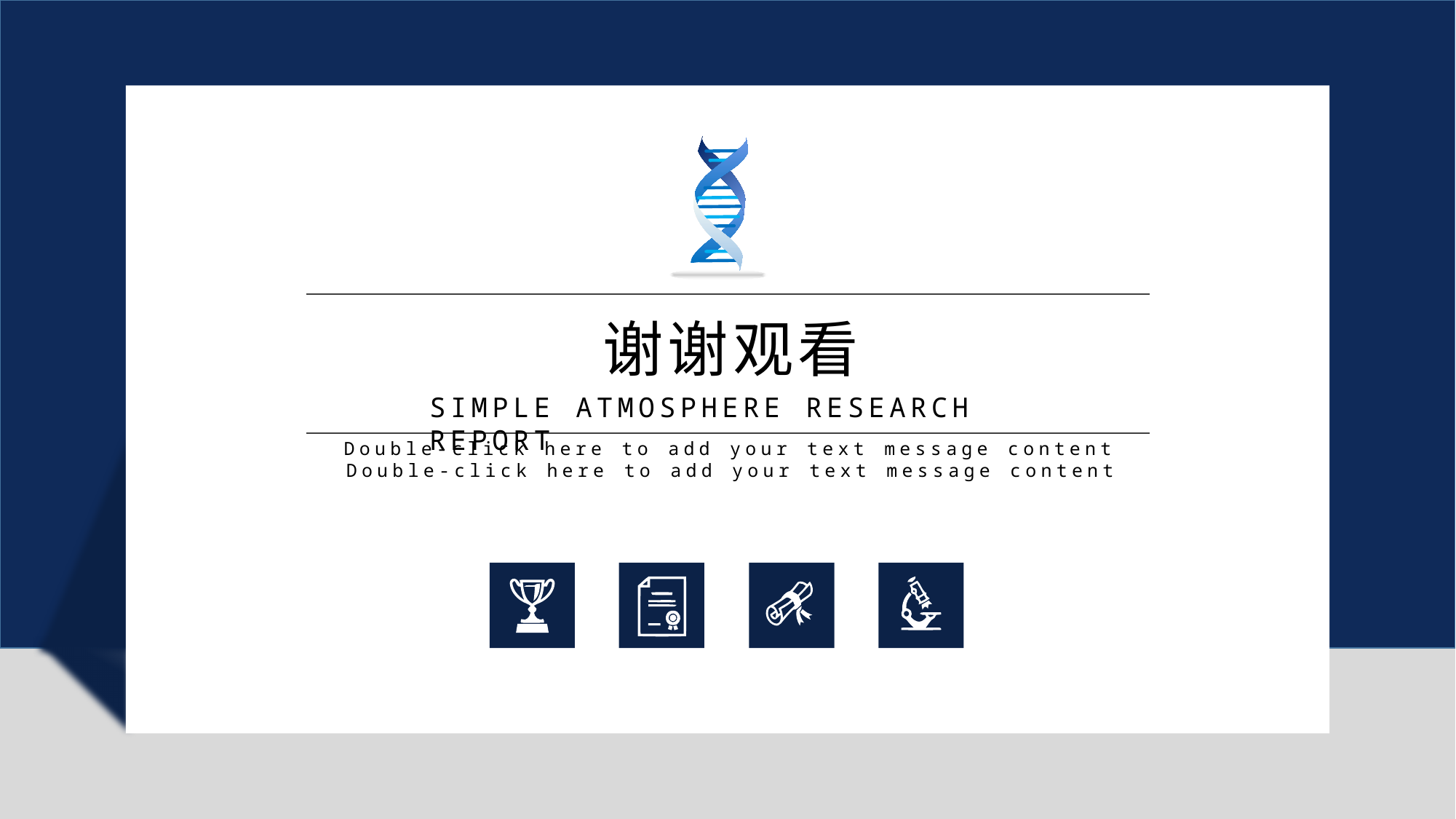

谢谢观看
SIMPLE ATMOSPHERE RESEARCH REPORT
Double-click here to add your text message content Double-click here to add your text message content